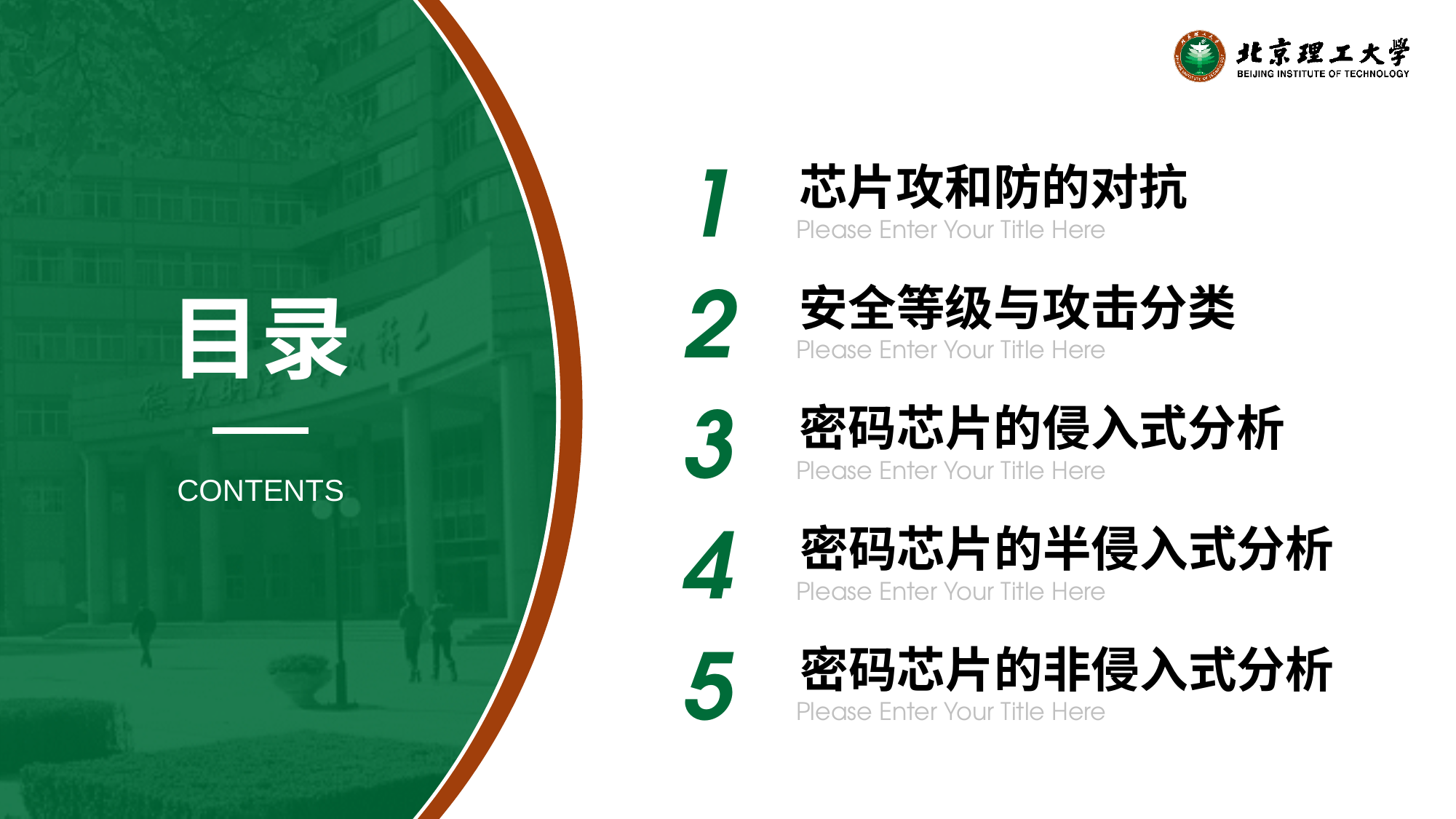

1
芯片攻和防的对抗
Please Enter Your Title Here
2
安全等级与攻击分类
Please Enter Your Title Here
目录
3
密码芯片的侵入式分析
Please Enter Your Title Here
CONTENTS
4
密码芯片的半侵入式分析
Please Enter Your Title Here
5
密码芯片的非侵入式分析
Please Enter Your Title Here